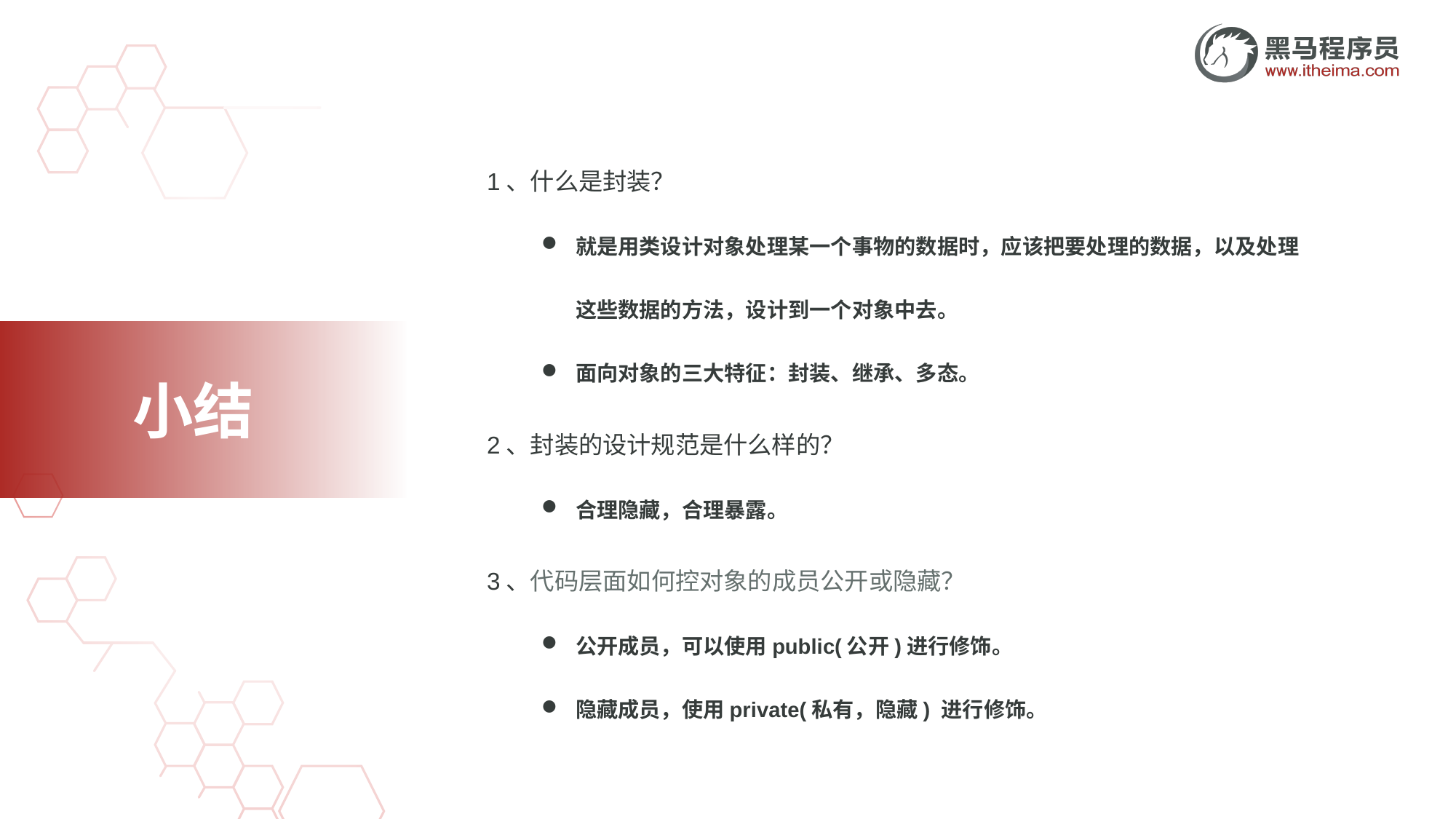

1、什么是封装？
就是用类设计对象处理某一个事物的数据时，应该把要处理的数据，以及处理这些数据的方法，设计到一个对象中去。
面向对象的三大特征：封装、继承、多态。
2、封装的设计规范是什么样的？
合理隐藏，合理暴露。
3、代码层面如何控对象的成员公开或隐藏？
公开成员，可以使用public(公开)进行修饰。
隐藏成员，使用private(私有，隐藏) 进行修饰。